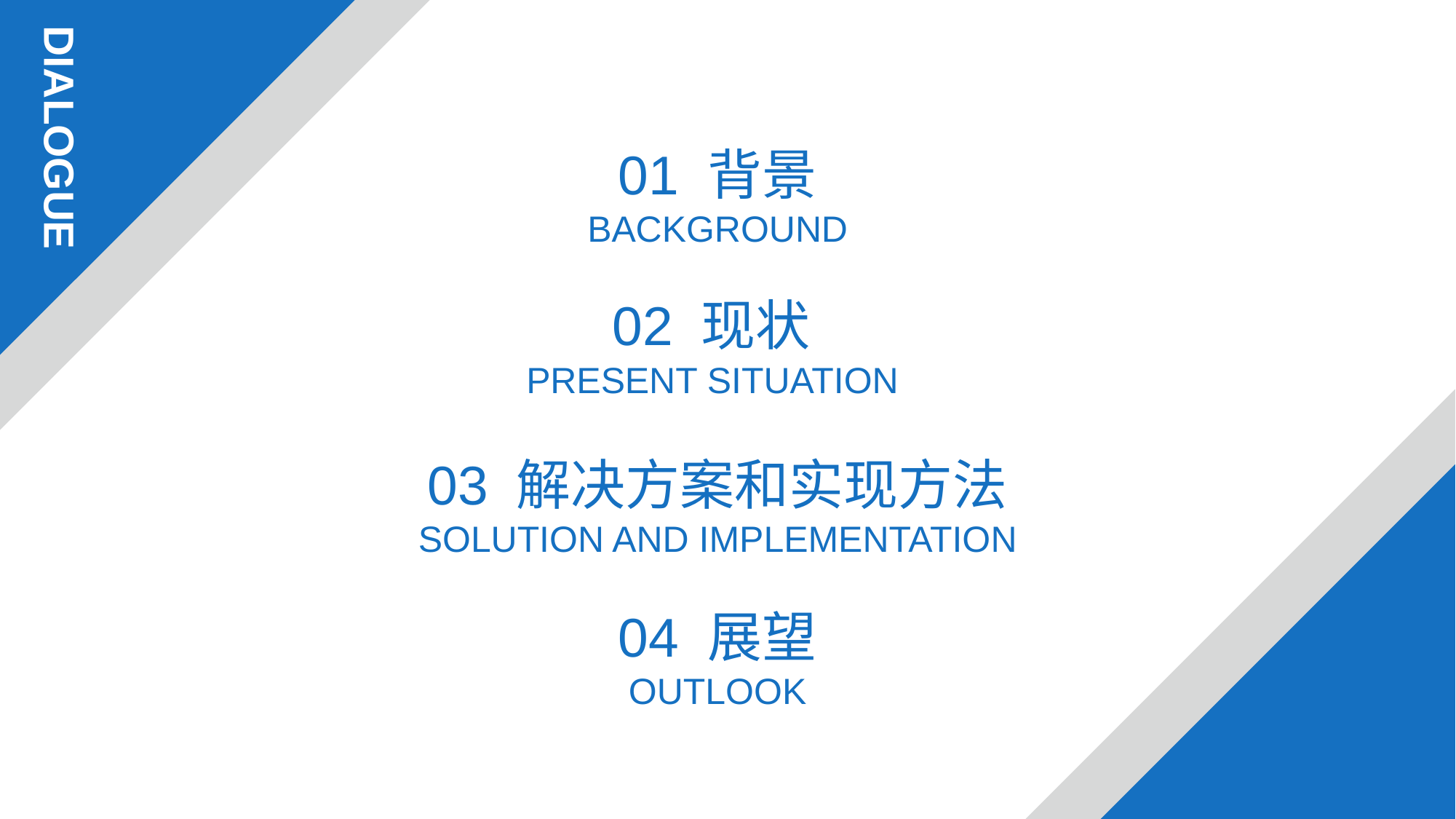

DIALOGUE
01 背景
BACKGROUND
02 现状
PRESENT SITUATION

03 解决方案和实现方法
SOLUTION AND IMPLEMENTATION

04 展望
OUTLOOK